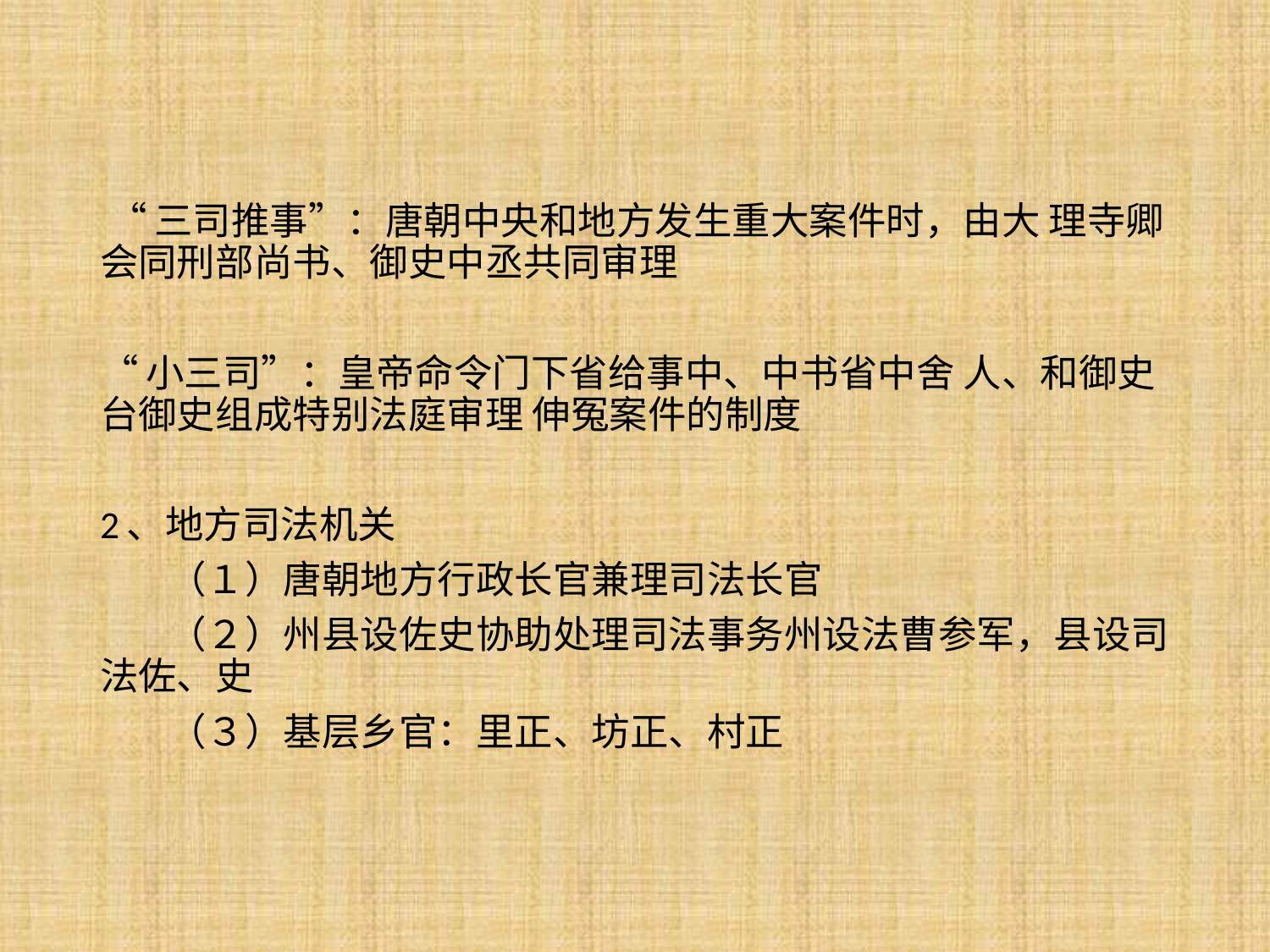

“三司推事”：唐朝中央和地方发生重大案件时，由大 理寺卿会同刑部尚书、御史中丞共同审理

“小三司”：皇帝命令门下省给事中、中书省中舍 人、和御史台御史组成特别法庭审理 伸冤案件的制度

2、地方司法机关
       （１）唐朝地方行政长官兼理司法长官
       （２）州县设佐史协助处理司法事务州设法曹参军，县设司法佐、史
       （３）基层乡官：里正、坊正、村正